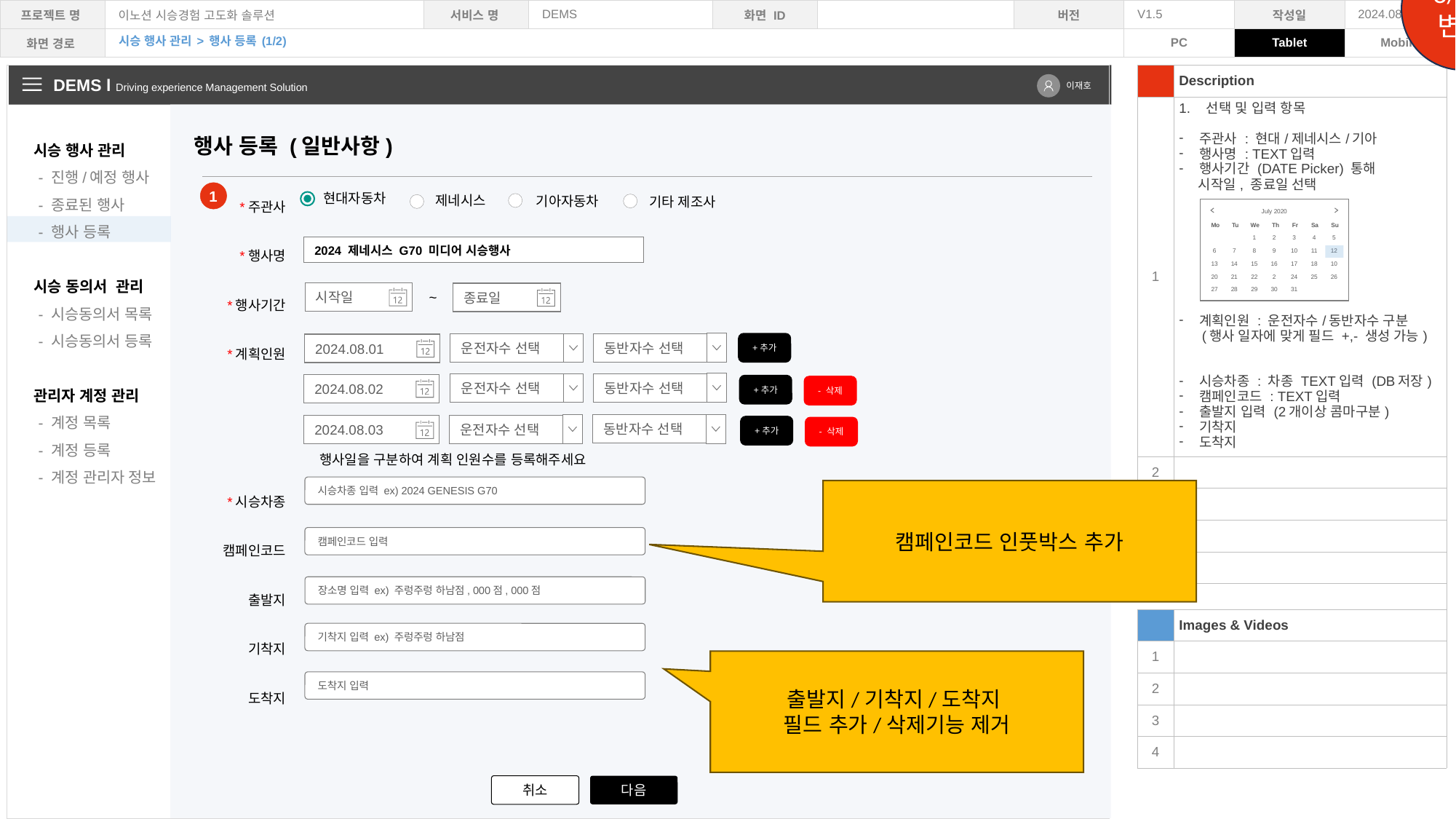

8/14변경

시승 행사 관리 > 행사 등록 (1/2)

|  | Description |
| --- | --- |
| 1 | 선택 및 입력 항목 주관사 : 현대/제네시스/기아 행사명 : TEXT입력 행사기간 (DATE Picker) 통해 시작일, 종료일 선택 계획인원 : 운전자수/동반자수 구분 (행사 일자에 맞게 필드 +,- 생성 가능) 시승차종 : 차종 TEXT입력 (DB저장) 캠페인코드 : TEXT입력 출발지 입력 (2개이상 콤마구분) 기착지 도착지 |
| 2 |  |
| 3 |  |
| 4 |  |
| 5 |  |
|  |  |
|  | Images & Videos |
| 1 |  |
| 2 |  |
| 3 |  |
| 4 |  |
DEMS l Driving experience Management Solution

이재호

시승 행사 관리
 - 진행/예정 행사
 - 종료된 행사
 - 행사 등록

시승 동의서  관리
 - 시승동의서 목록
 - 시승동의서 등록

관리자 계정 관리
 - 계정 목록
 - 계정 등록
 - 계정 관리자 정보

행사 등록 (일반사항)
*주관사
*행사명
*행사기간
*계획인원

*시승차종
캠페인코드
출발지
기착지
도착지

1
현대자동차
제네시스
기아자동차
기타 제조사

July 2020

Mo
Tu
We
Th
Fr
Sa
Su
1
2
3
4
5
6
7
8
9
10
11
12
13
18
10
14
15
16
17
20
21
22
2
24
25
26
28
29
30
31
27

2024 제네시스 G70 미디어 시승행사
시작일

종료일

~
2024.08.01

동반자수 선택

운전자수 선택

+추가
동반자수 선택

운전자수 선택

2024.08.02

+추가
- 삭제
동반자수 선택

운전자수 선택

2024.08.03

+추가
- 삭제
행사일을 구분하여 계획 인원수를 등록해주세요
시승차종 입력 ex) 2024 GENESIS G70
캠페인코드 인풋박스 추가
캠페인코드 입력
장소명 입력 ex) 주렁주렁 하남점, 000점, 000점
기착지 입력 ex) 주렁주렁 하남점
출발지/기착지/도착지
필드 추가/삭제기능 제거
도착지 입력
취소
다음